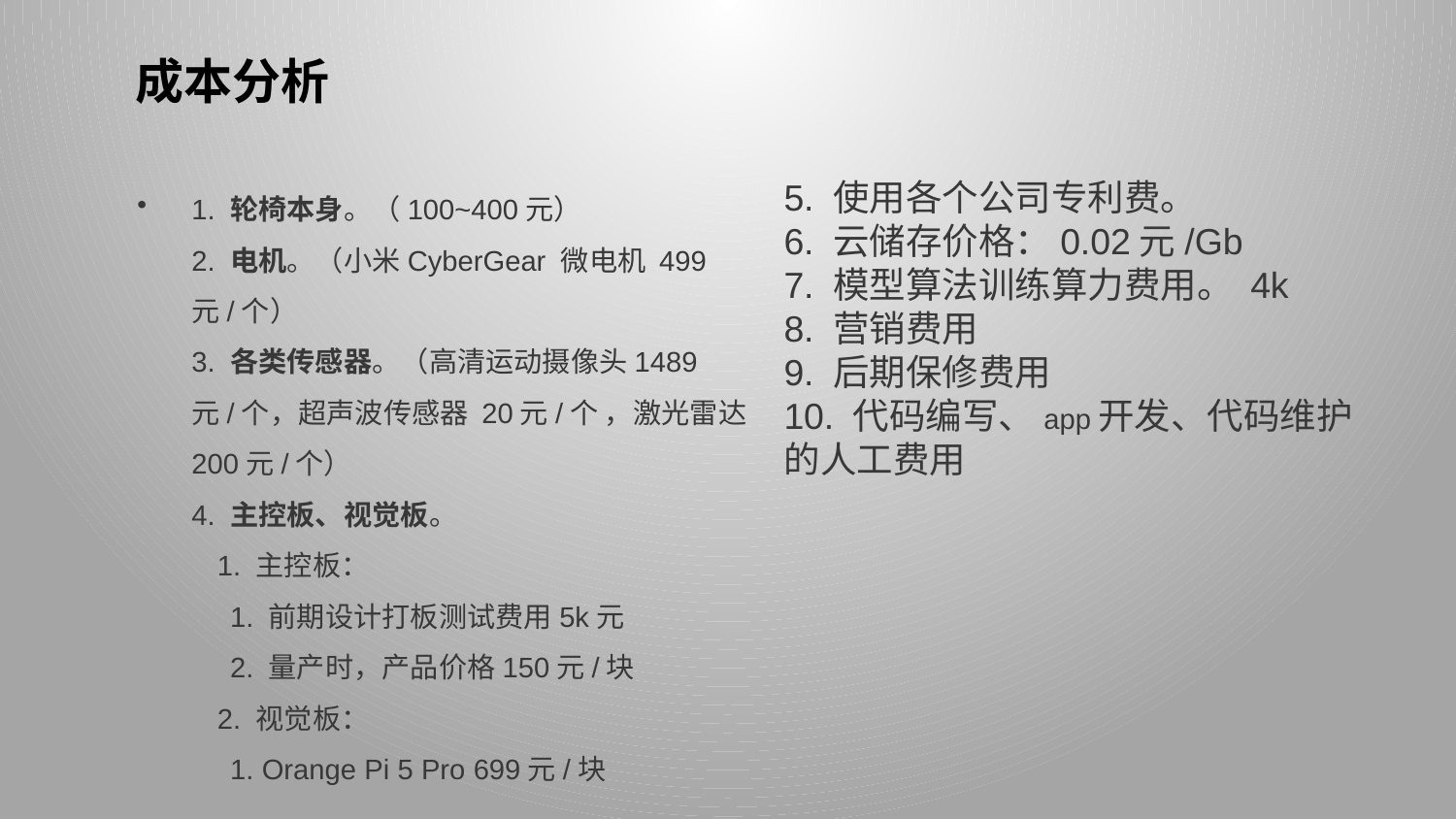

成本分析
1. 轮椅本身。（100~400元）
2. 电机。（小米CyberGear 微电机 499元/个）
3. 各类传感器。（高清运动摄像头1489元/个，超声波传感器 20元/个 ，激光雷达 200元/个）
4. 主控板、视觉板。
   1. 主控板：
     1. 前期设计打板测试费用5k元
     2. 量产时，产品价格150元/块
   2. 视觉板：
     1. Orange Pi 5 Pro 699元/块
5. 使用各个公司专利费。
6. 云储存价格：0.02元/Gb
7. 模型算法训练算力费用。 4k
8. 营销费用
9. 后期保修费用
10. 代码编写、app开发、代码维护的人工费用